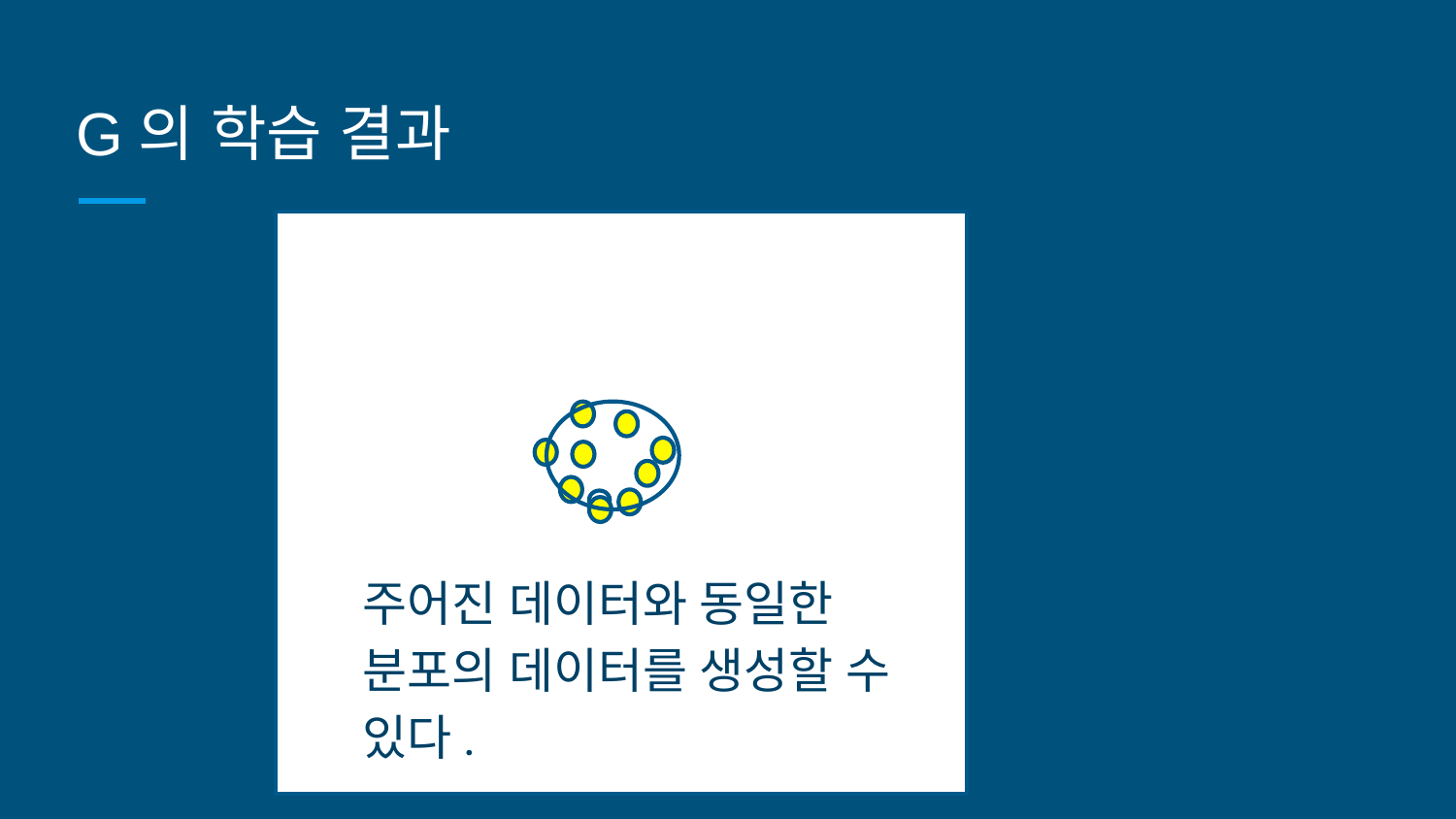

# G의 학습 결과

주어진 데이터와 동일한 분포의 데이터를 생성할 수 있다.